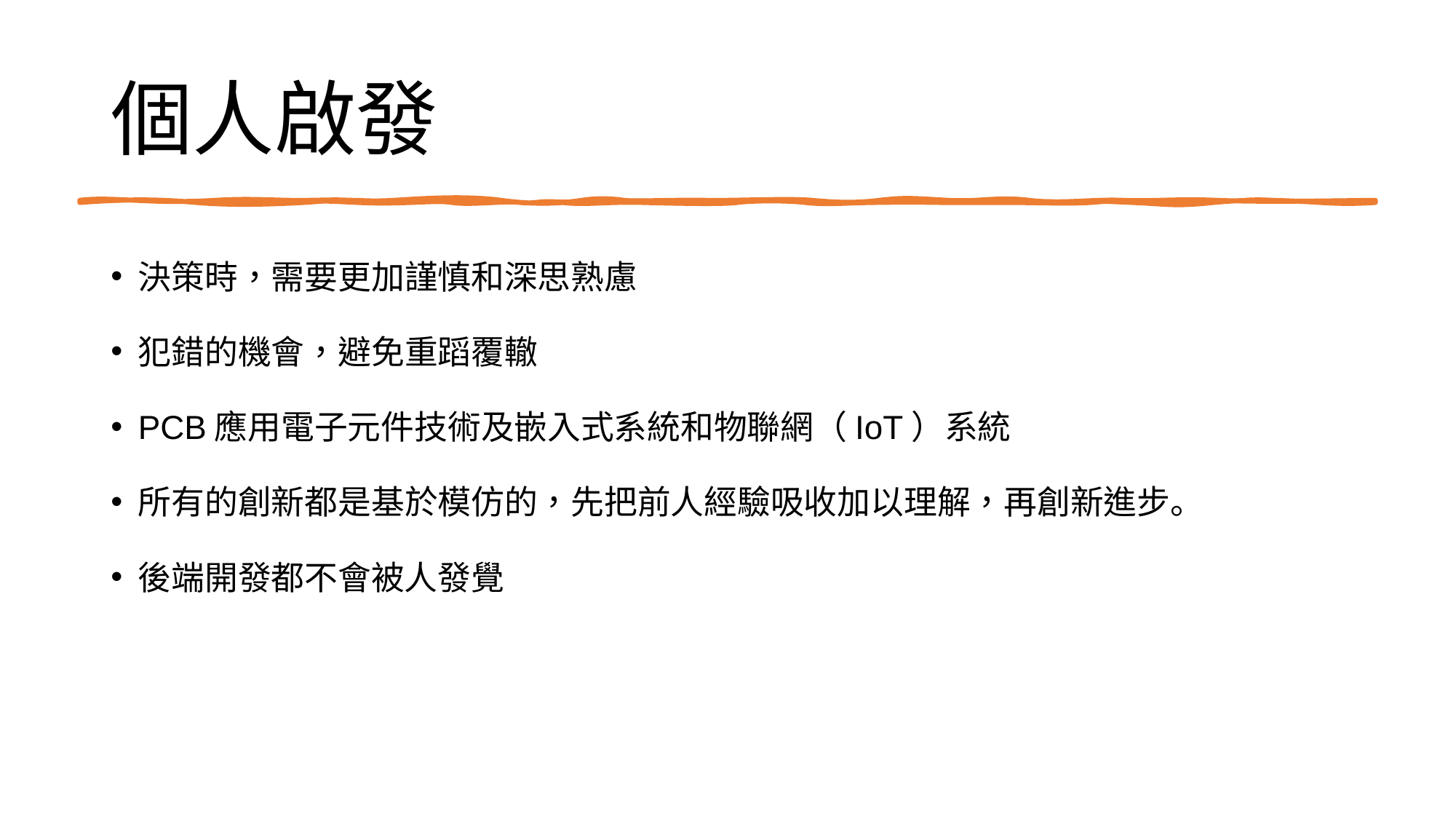

# 個人啟發

決策時，需要更加謹慎和深思熟慮
犯錯的機會，避免重蹈覆轍
PCB應用電子元件技術及嵌入式系統和物聯網（IoT）系統
所有的創新都是基於模仿的，先把前人經驗吸收加以理解，再創新進步。
後端開發都不會被人發覺